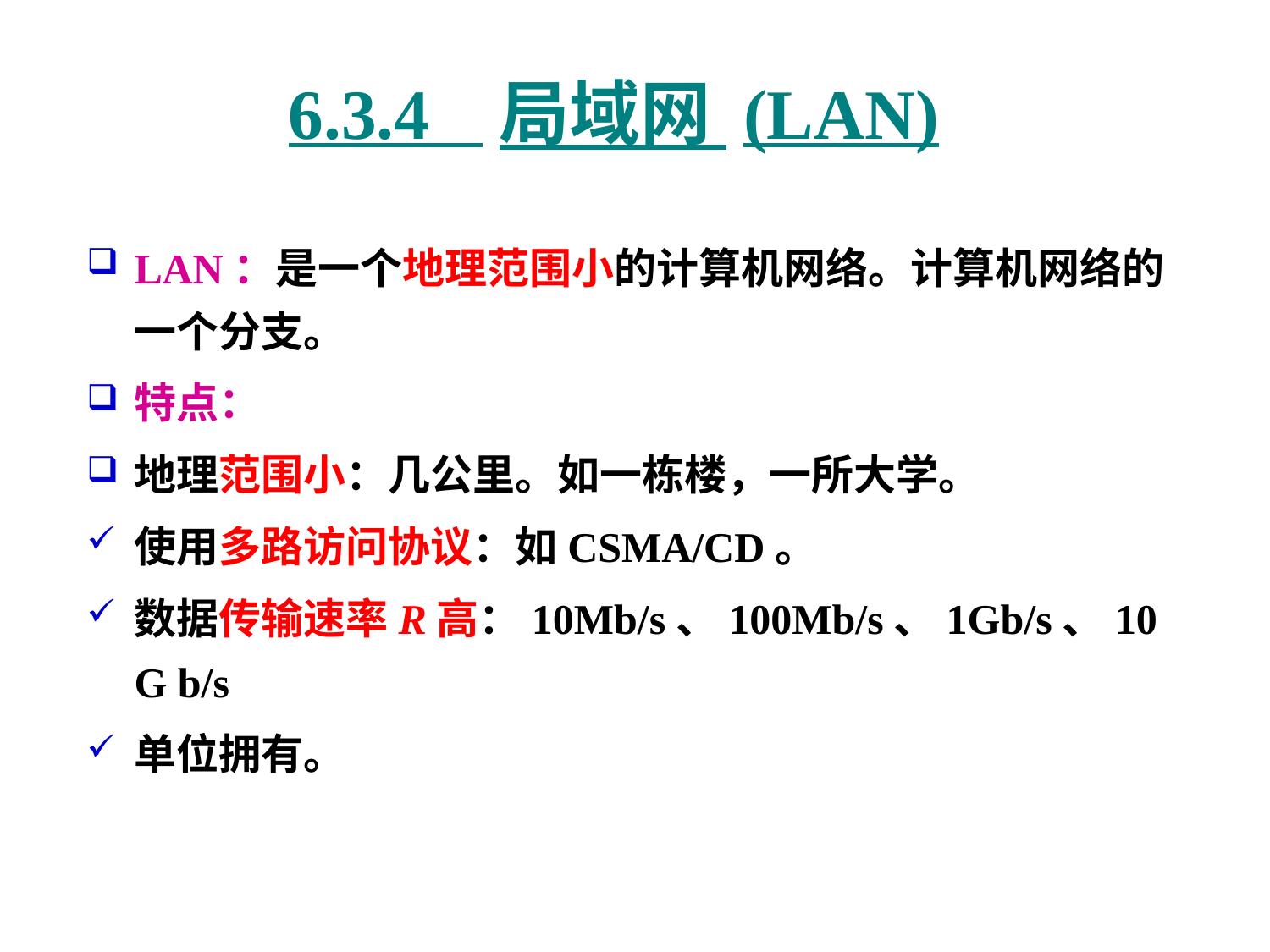

# 6.3.4   局域网 (LAN)
LAN：是一个地理范围小的计算机网络。计算机网络的一个分支。
特点：
地理范围小：几公里。如一栋楼，一所大学。
使用多路访问协议：如CSMA/CD。
数据传输速率R高：10Mb/s、100Mb/s、1Gb/s、10 G b/s
单位拥有。
95